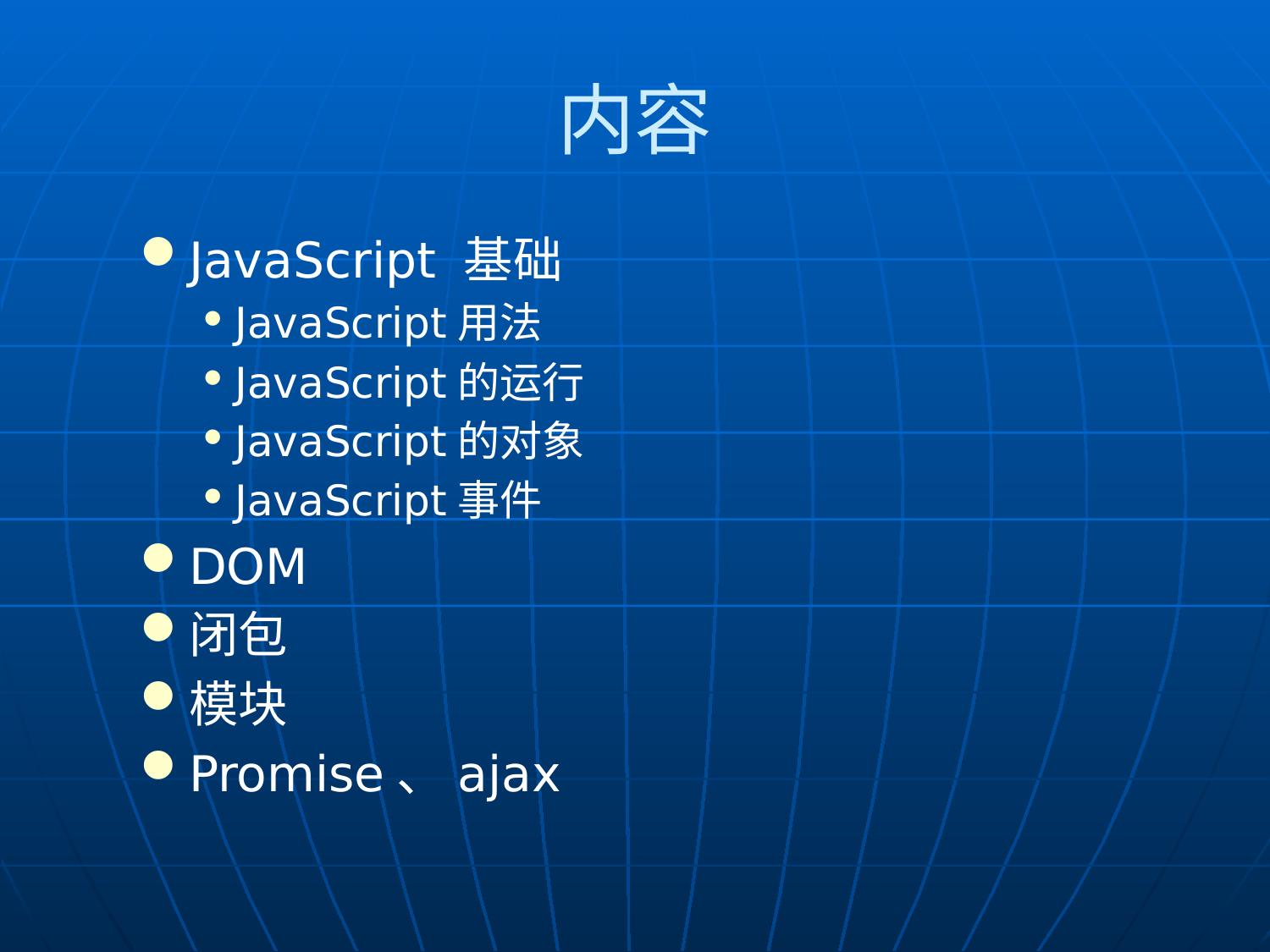

# 内容
JavaScript 基础
JavaScript用法
JavaScript的运行
JavaScript的对象
JavaScript事件
DOM
闭包
模块
Promise、ajax